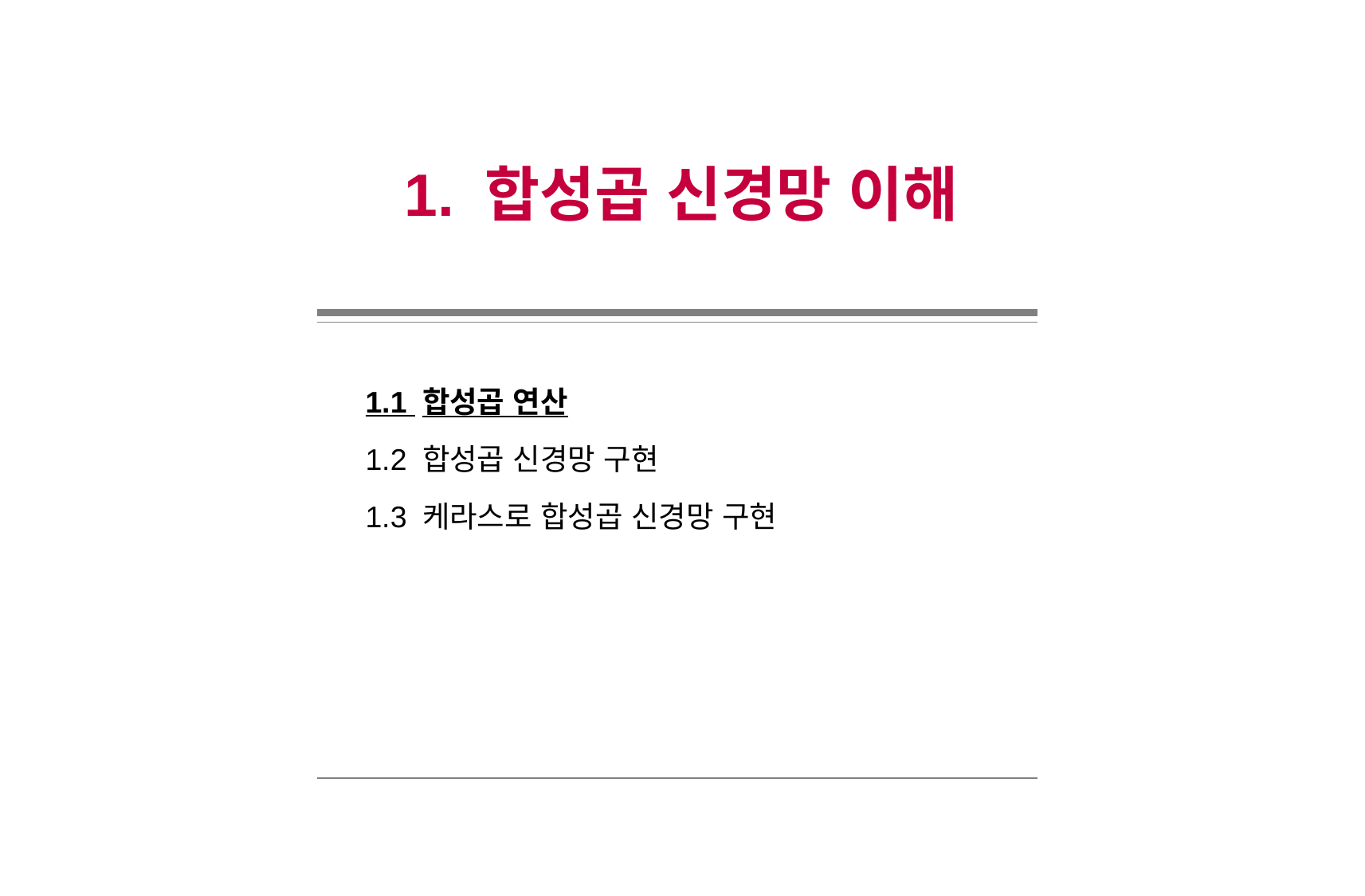

1. 합성곱 신경망 이해
1.1 합성곱 연산
1.2 합성곱 신경망 구현
1.3 케라스로 합성곱 신경망 구현